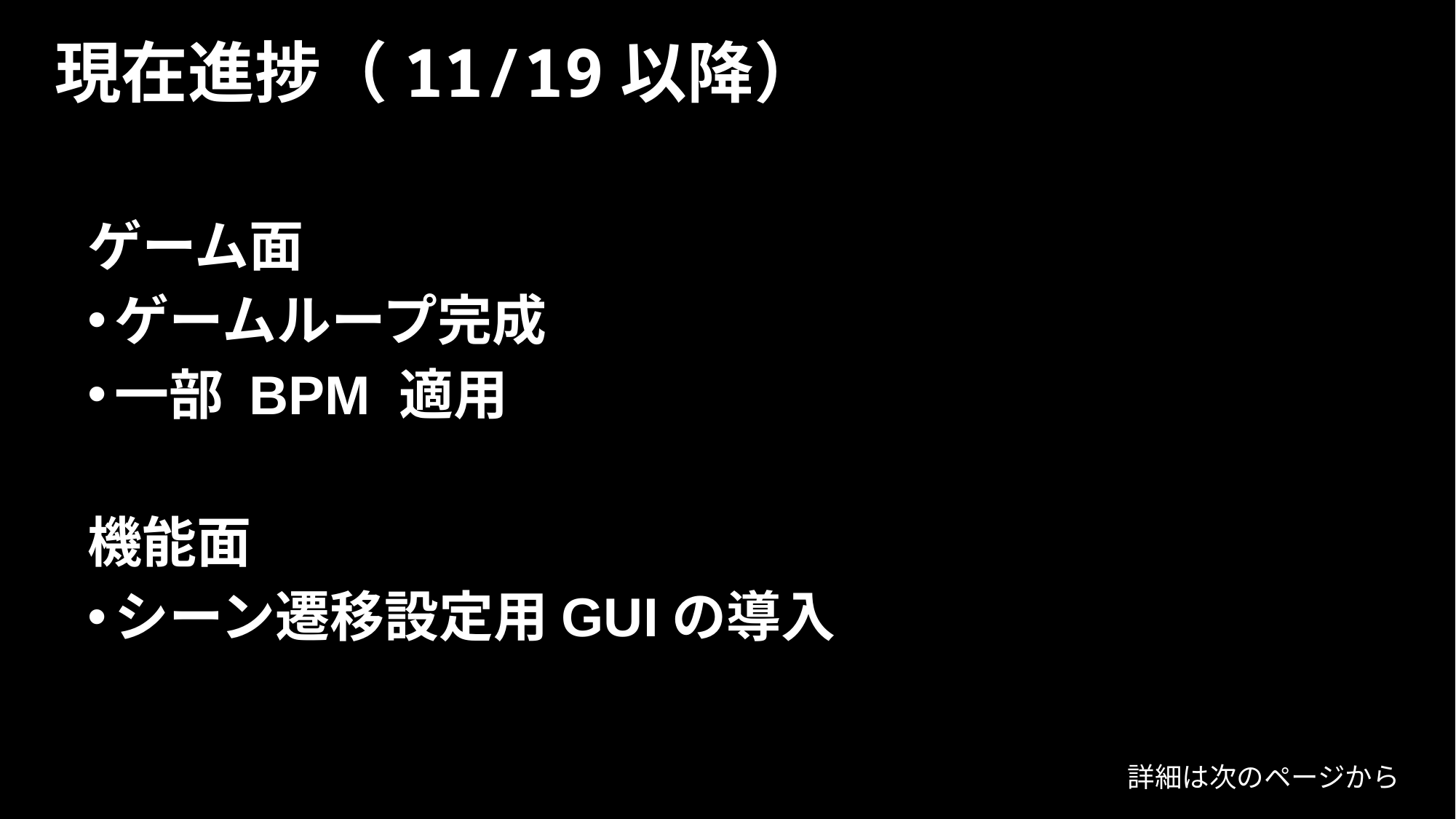

# 現在進捗（11/19以降）

ゲーム面
ゲームループ完成
一部 BPM 適用

機能面
シーン遷移設定用GUIの導入

詳細は次のページから